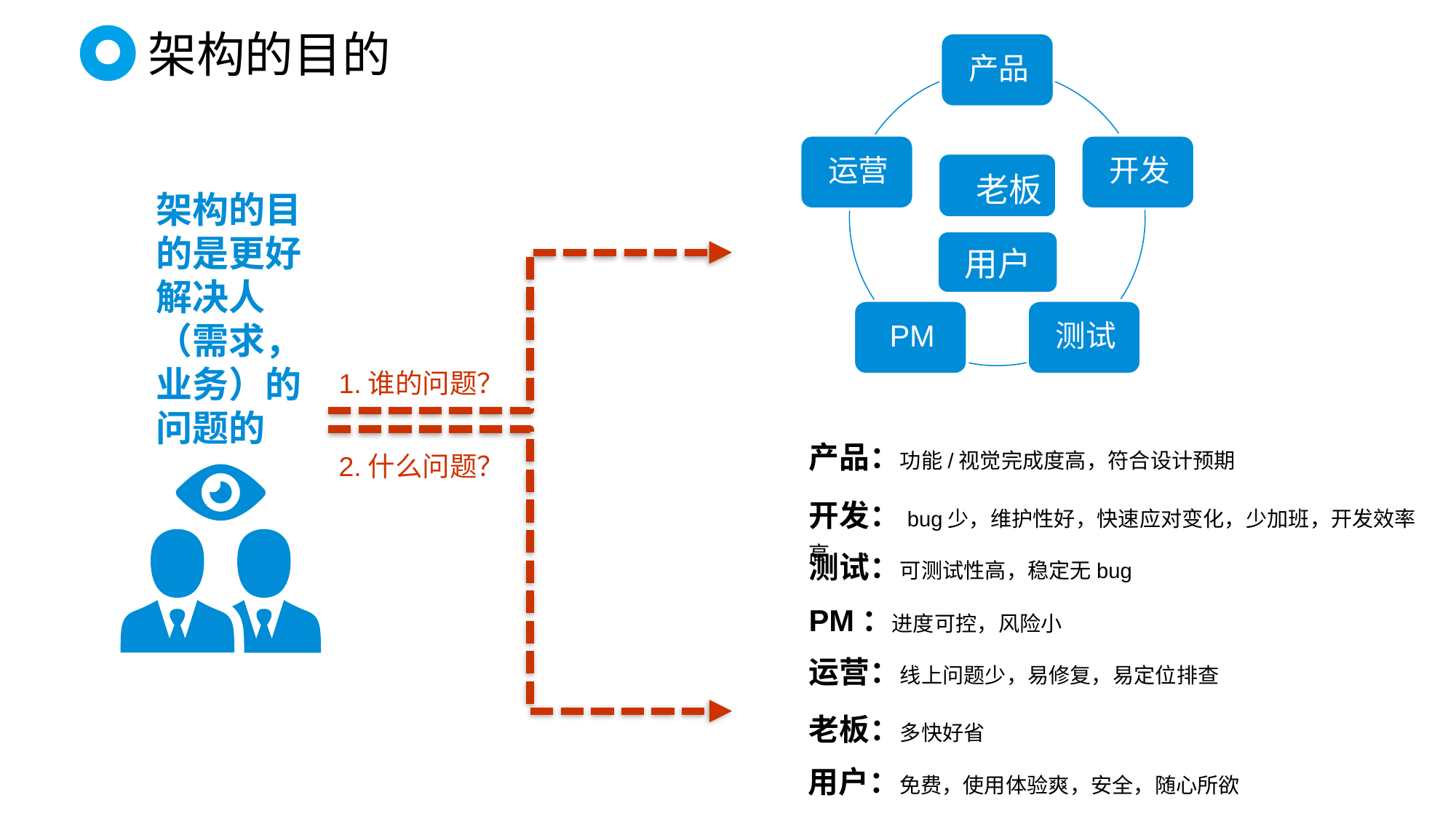

架构的目的
产品
开发
测试
PM
运营

老板

用户
架构的目的是更好解决人（需求，业务）的问题的
1.谁的问题？
产品：功能/视觉完成度高，符合设计预期
2.什么问题？

开发：bug少，维护性好，快速应对变化，少加班，开发效率高
测试：可测试性高，稳定无bug
PM：进度可控，风险小
运营：线上问题少，易修复，易定位排查
老板：多快好省
用户：免费，使用体验爽，安全，随心所欲